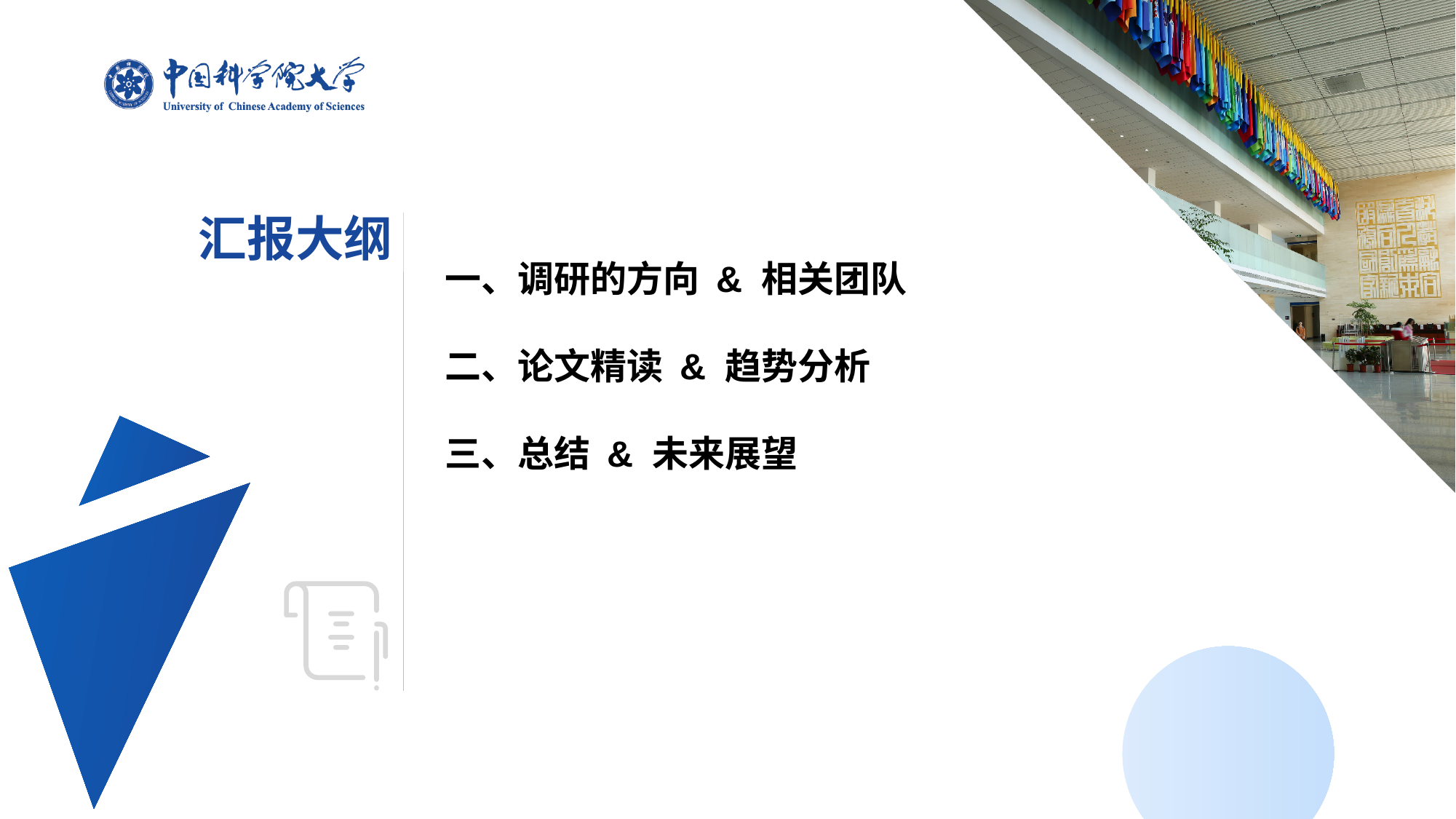

汇报大纲
一、调研的方向 & 相关团队
二、论文精读 & 趋势分析
三、总结 & 未来展望